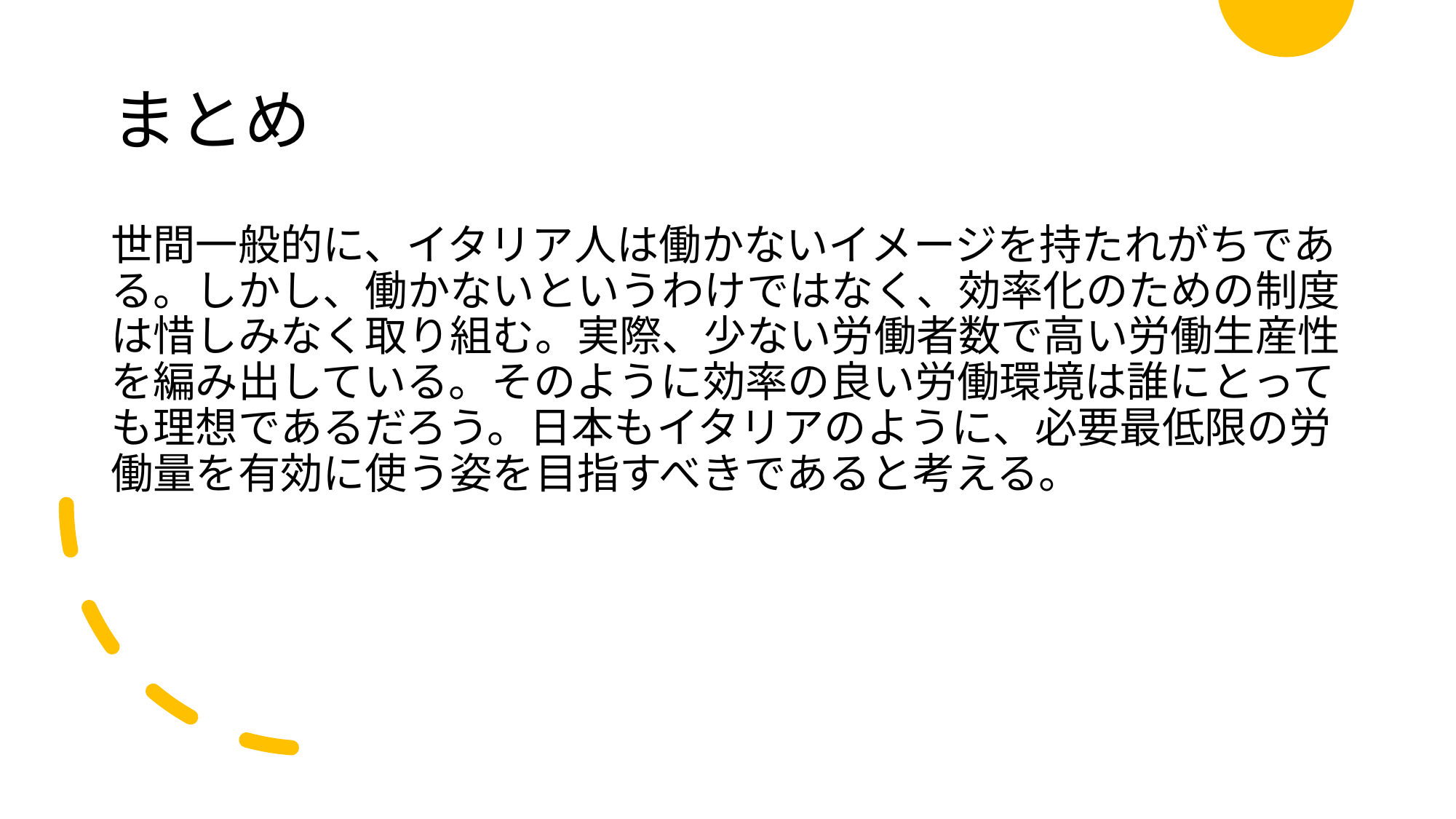

# まとめ
世間一般的に、イタリア人は働かないイメージを持たれがちである。しかし、働かないというわけではなく、効率化のための制度は惜しみなく取り組む。実際、少ない労働者数で高い労働生産性を編み出している。そのように効率の良い労働環境は誰にとっても理想であるだろう。日本もイタリアのように、必要最低限の労働量を有効に使う姿を目指すべきであると考える。